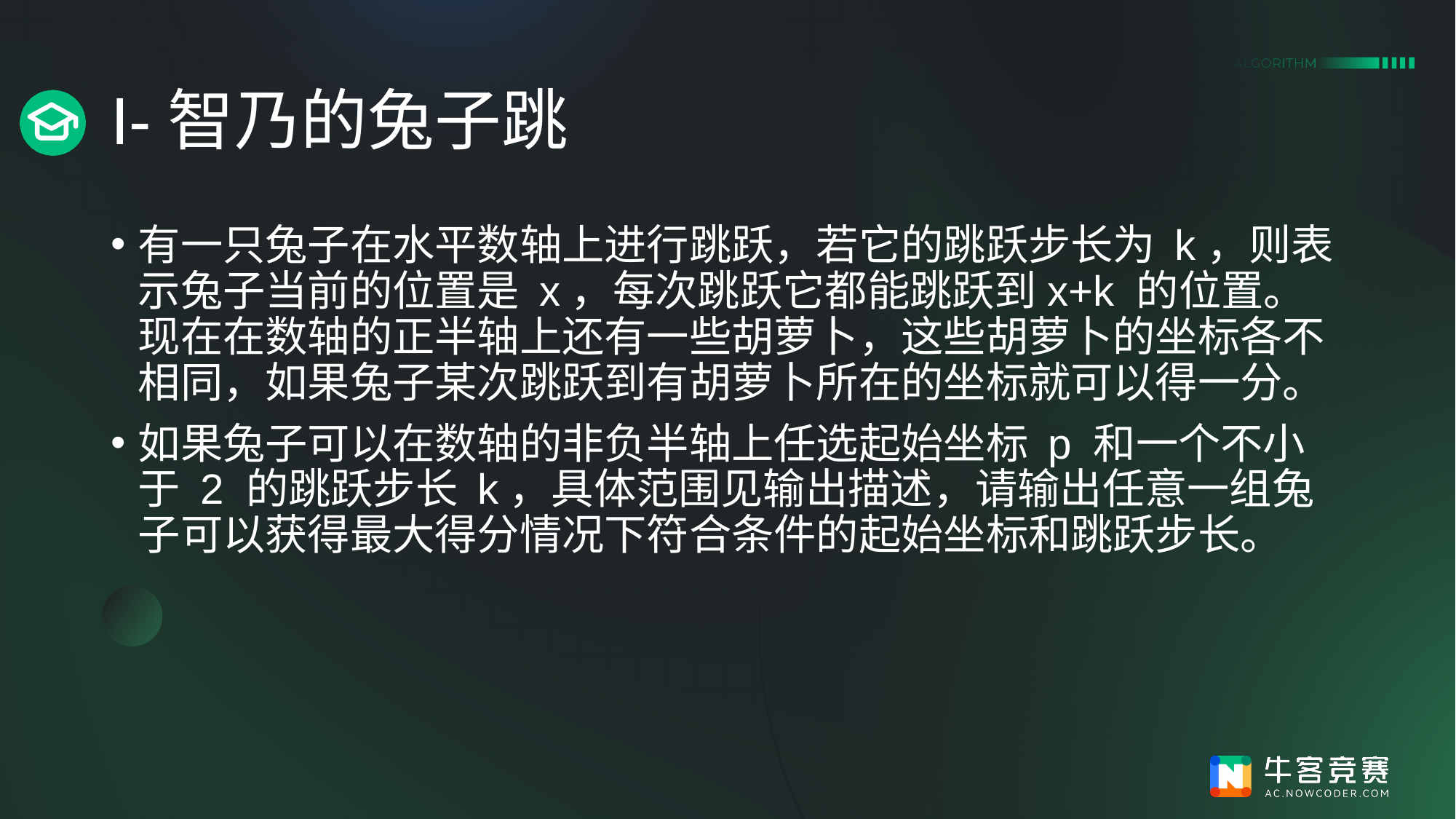

# I-智乃的兔子跳
有一只兔子在水平数轴上进行跳跃，若它的跳跃步长为 k，则表示兔子当前的位置是 x，每次跳跃它都能跳跃到x+k 的位置。现在在数轴的正半轴上还有一些胡萝卜，这些胡萝卜的坐标各不相同，如果兔子某次跳跃到有胡萝卜所在的坐标就可以得一分。
如果兔子可以在数轴的非负半轴上任选起始坐标 p 和一个不小于 2 的跳跃步长 k，具体范围见输出描述，请输出任意一组兔子可以获得最大得分情况下符合条件的起始坐标和跳跃步长。